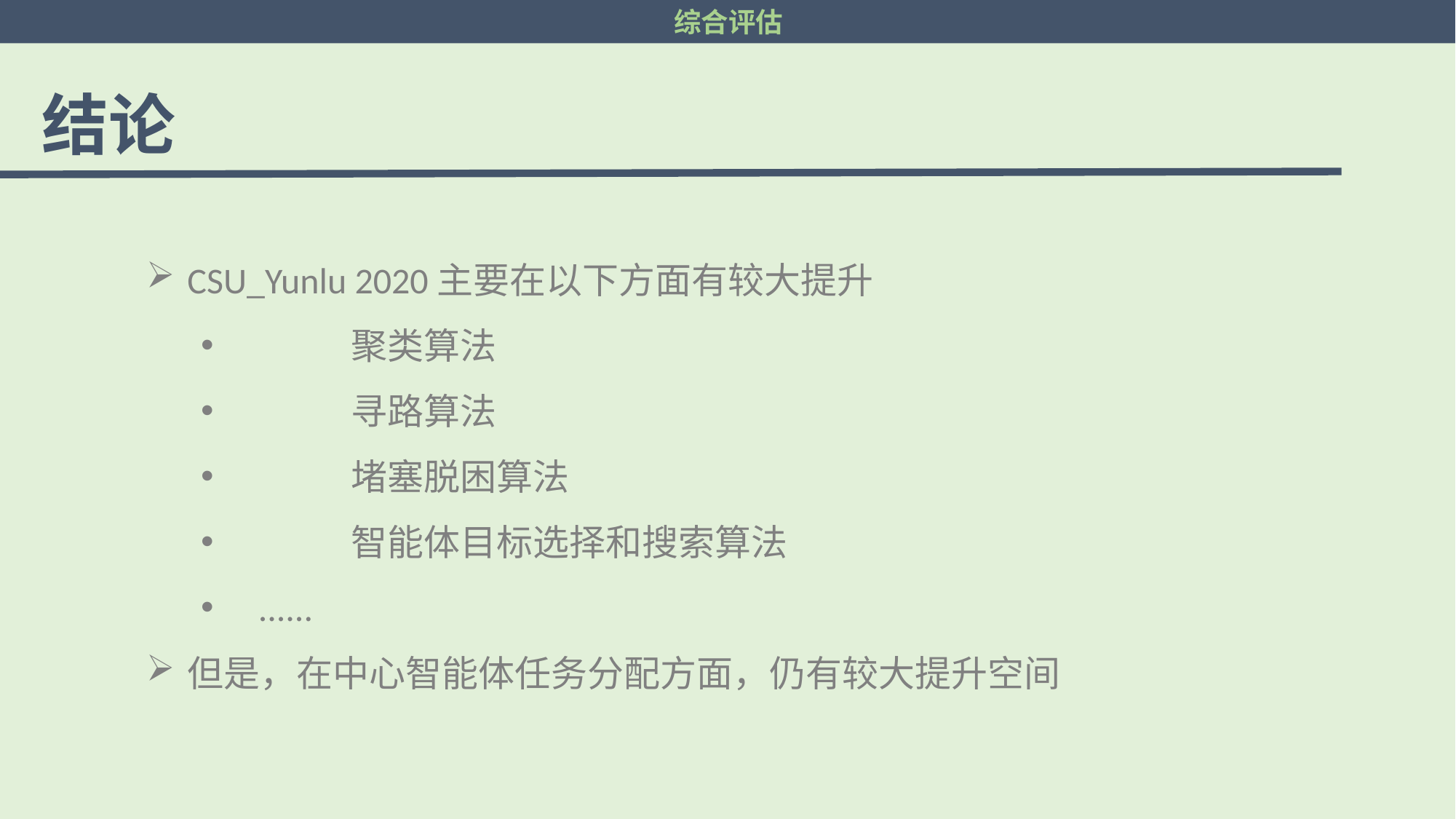

综合评估
结论
CSU_Yunlu 2020主要在以下方面有较大提升
	聚类算法
	寻路算法
	堵塞脱困算法
	智能体目标选择和搜索算法
  ......
但是，在中心智能体任务分配方面，仍有较大提升空间